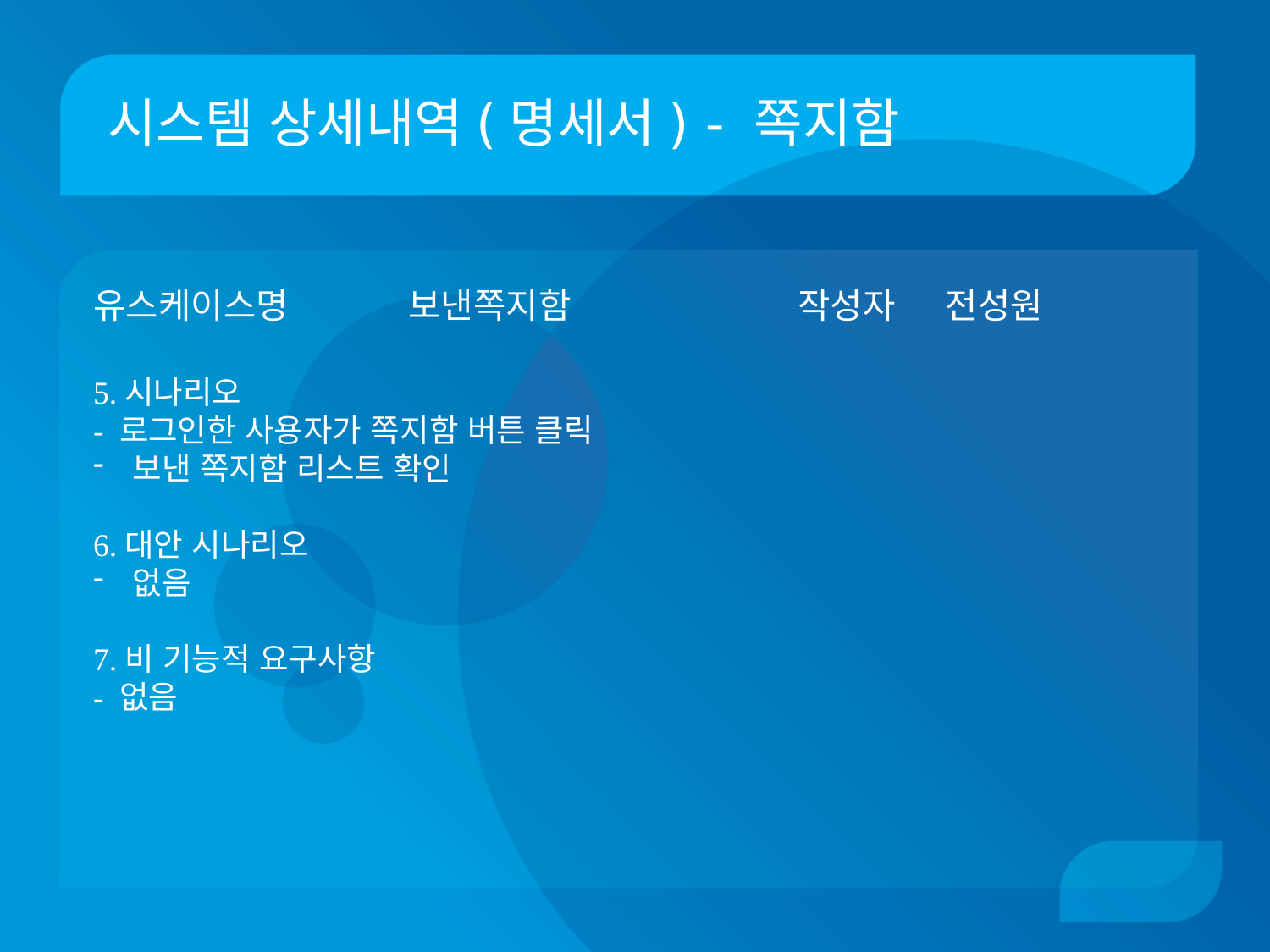

# 시스템 상세내역(명세서) - 쪽지함
유스케이스명            보낸쪽지함     	       작성자     전성원
5.시나리오
- 로그인한 사용자가 쪽지함 버튼 클릭
보낸 쪽지함 리스트 확인

6.대안 시나리오
없음

7.비 기능적 요구사항
- 없음